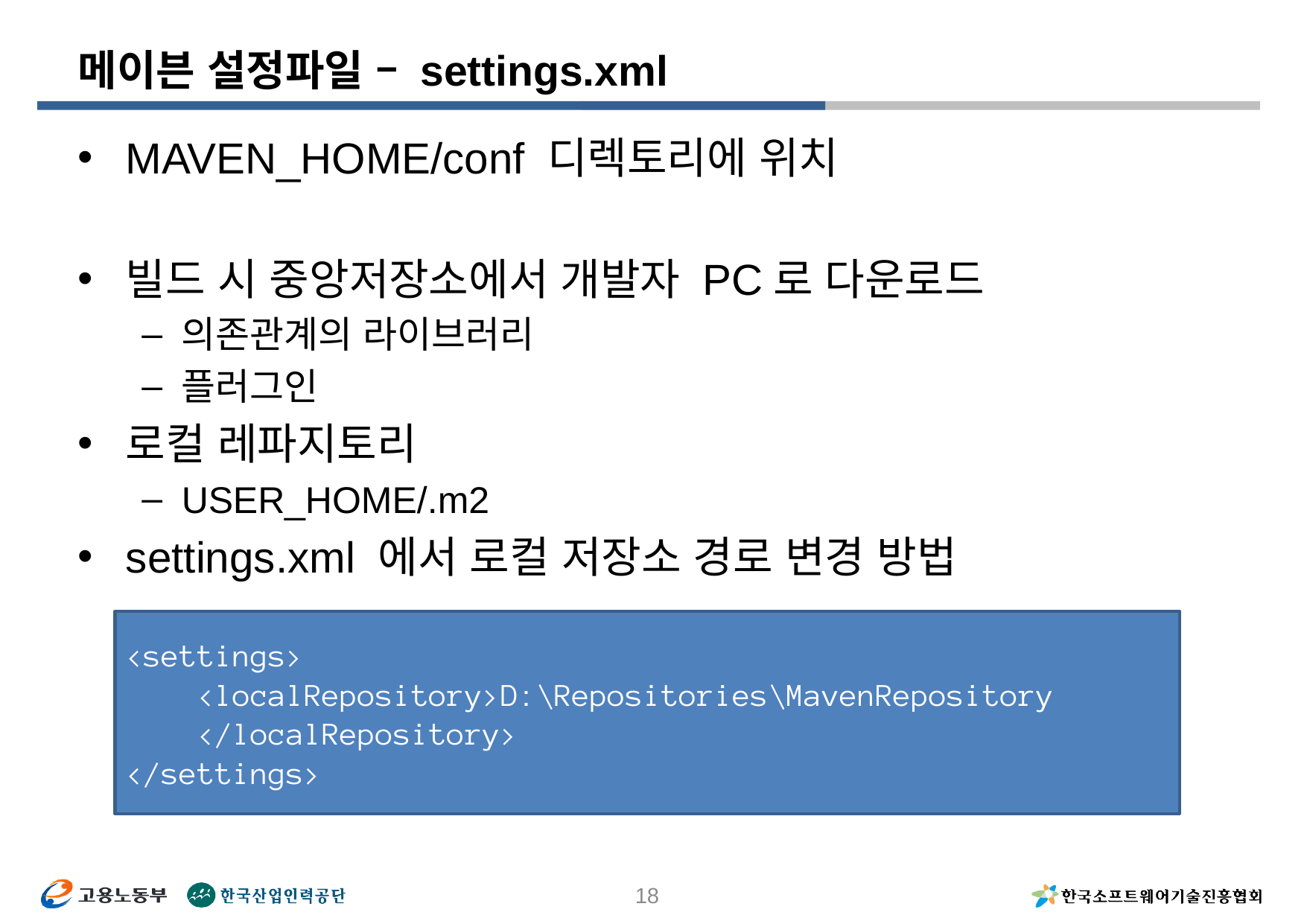

# 메이븐 설정파일 – settings.xml
MAVEN_HOME/conf 디렉토리에 위치

빌드 시 중앙저장소에서 개발자 PC로 다운로드
의존관계의 라이브러리
플러그인
로컬 레파지토리
USER_HOME/.m2
settings.xml 에서 로컬 저장소 경로 변경 방법
<settings>
    <localRepository>D:\Repositories\MavenRepository
    </localRepository>
</settings>
18